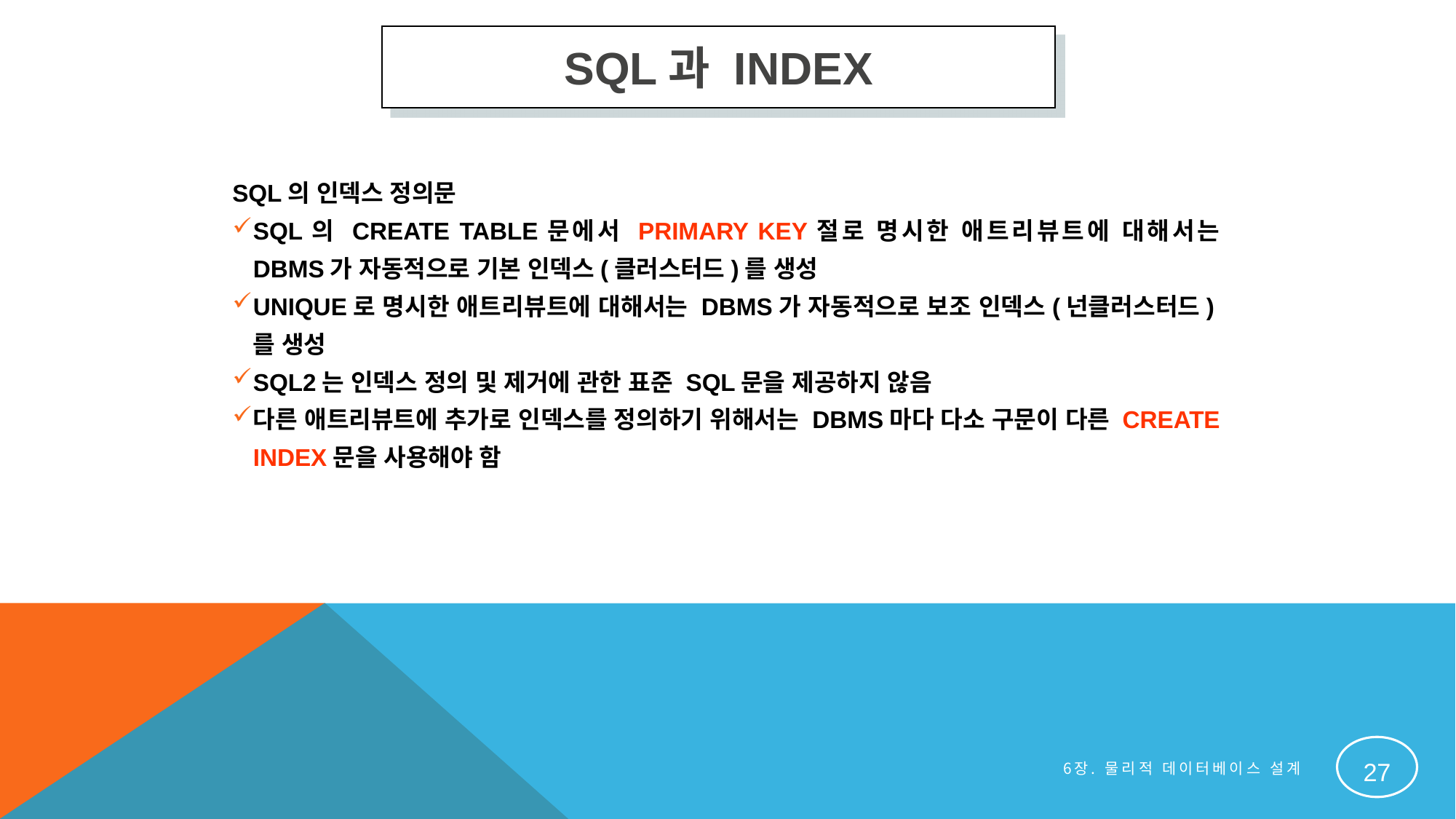

SQL과 INDEX
SQL의 인덱스 정의문
SQL의 CREATE TABLE문에서 PRIMARY KEY절로 명시한 애트리뷰트에 대해서는 DBMS가 자동적으로 기본 인덱스(클러스터드)를 생성
UNIQUE로 명시한 애트리뷰트에 대해서는 DBMS가 자동적으로 보조 인덱스(넌클러스터드)를 생성
SQL2는 인덱스 정의 및 제거에 관한 표준 SQL문을 제공하지 않음
다른 애트리뷰트에 추가로 인덱스를 정의하기 위해서는 DBMS마다 다소 구문이 다른 CREATE INDEX문을 사용해야 함
27
6장. 물리적 데이터베이스 설계